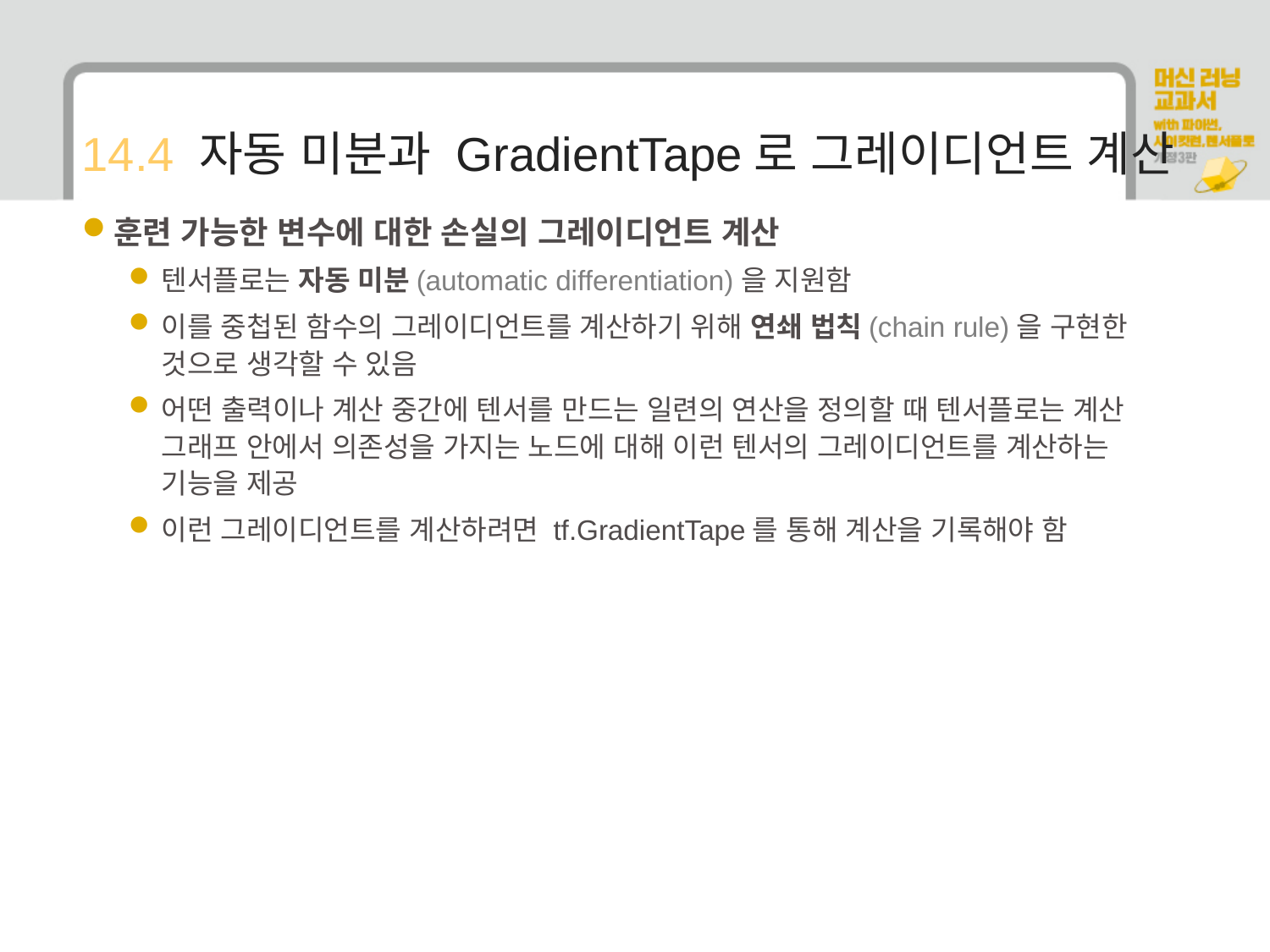

# 14.4 자동 미분과 GradientTape로 그레이디언트 계산
훈련 가능한 변수에 대한 손실의 그레이디언트 계산
텐서플로는 자동 미분(automatic differentiation)을 지원함
이를 중첩된 함수의 그레이디언트를 계산하기 위해 연쇄 법칙(chain rule)을 구현한 것으로 생각할 수 있음
어떤 출력이나 계산 중간에 텐서를 만드는 일련의 연산을 정의할 때 텐서플로는 계산 그래프 안에서 의존성을 가지는 노드에 대해 이런 텐서의 그레이디언트를 계산하는 기능을 제공
이런 그레이디언트를 계산하려면 tf.GradientTape를 통해 계산을 기록해야 함